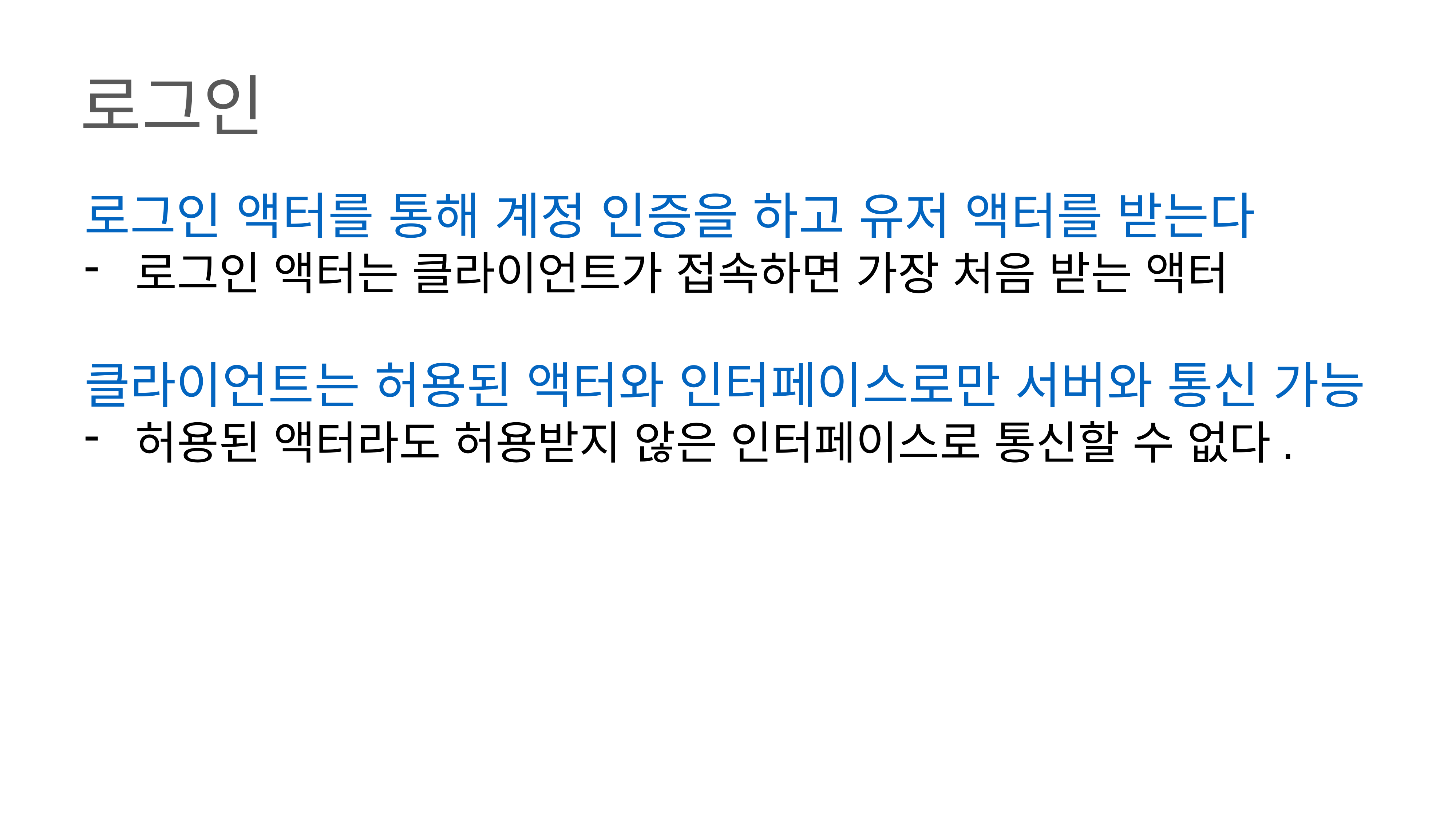

로그인
로그인 액터를 통해 계정 인증을 하고 유저 액터를 받는다
로그인 액터는 클라이언트가 접속하면 가장 처음 받는 액터

클라이언트는 허용된 액터와 인터페이스로만 서버와 통신 가능
허용된 액터라도 허용받지 않은 인터페이스로 통신할 수 없다.